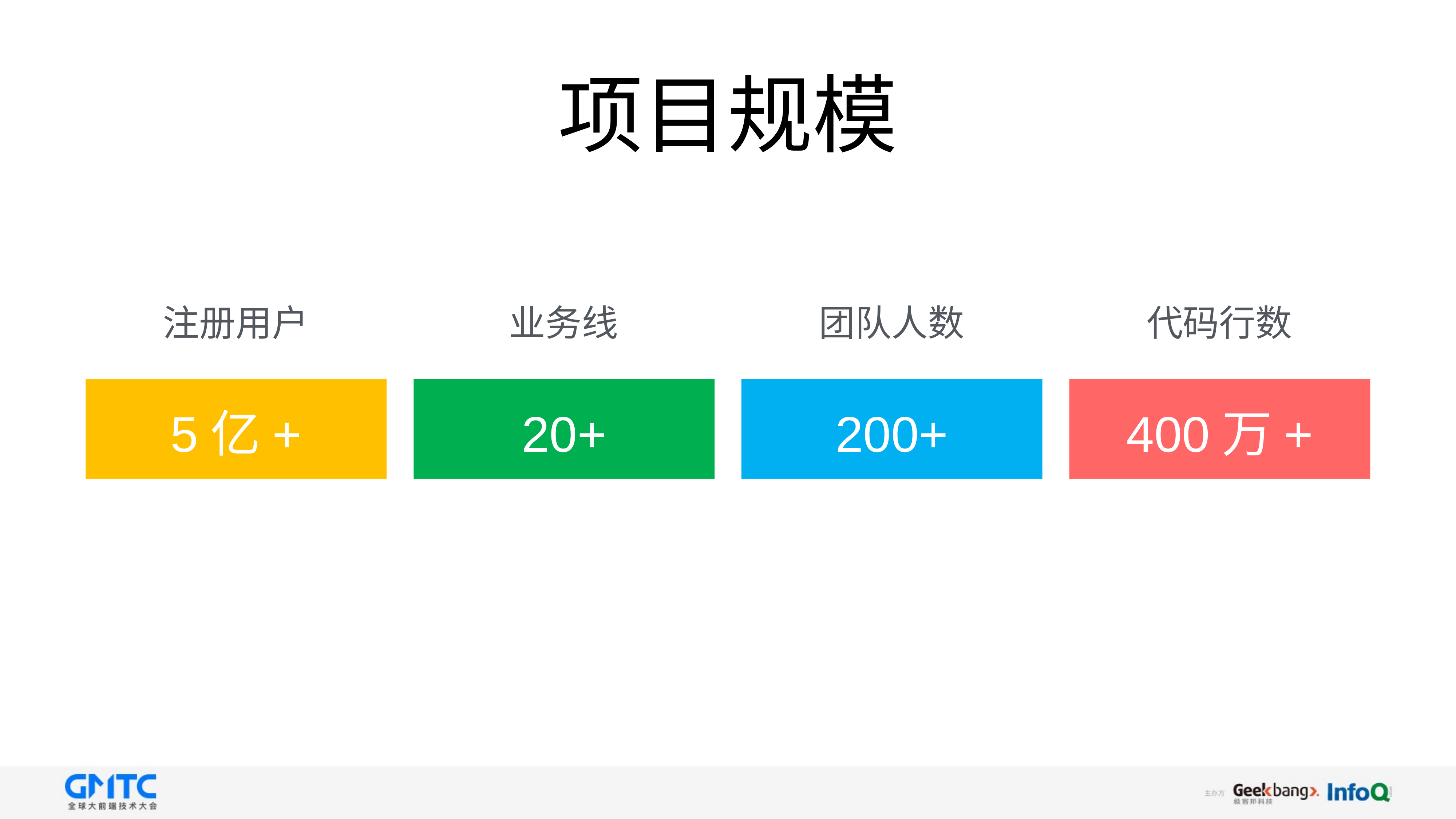

# 项目规模
注册用户
业务线
团队人数
代码行数
5亿+
20+
200+
400万+